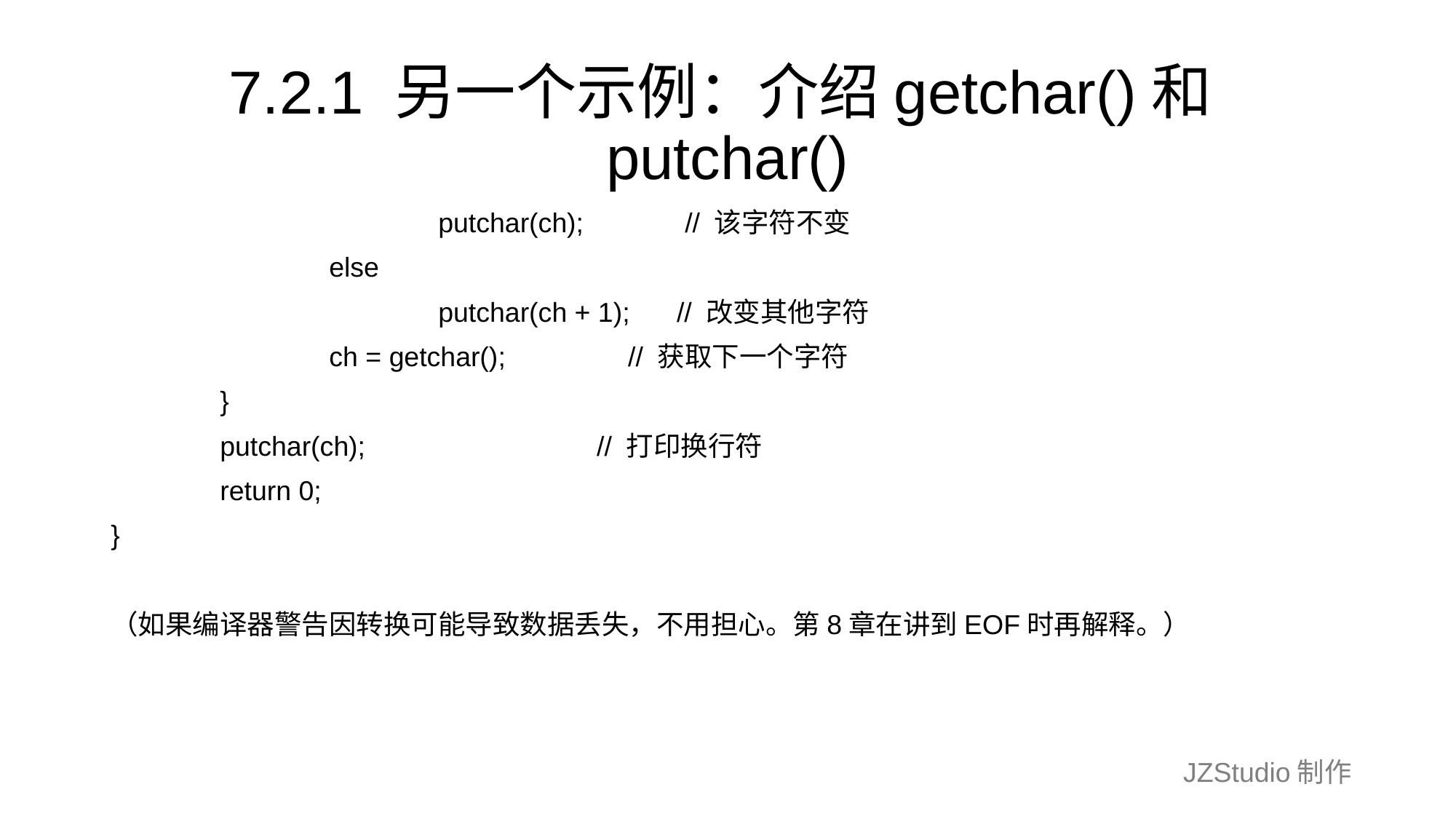

# 7.2.1 另一个示例：介绍getchar()和putchar()
			putchar(ch);　　　 // 该字符不变
		else
			putchar(ch + 1);　 // 改变其他字符
		ch = getchar();　　　　// 获取下一个字符
	}
	putchar(ch);　　　　　　　　// 打印换行符
	return 0;
}

（如果编译器警告因转换可能导致数据丢失，不用担心。第8章在讲到EOF时再解释。）